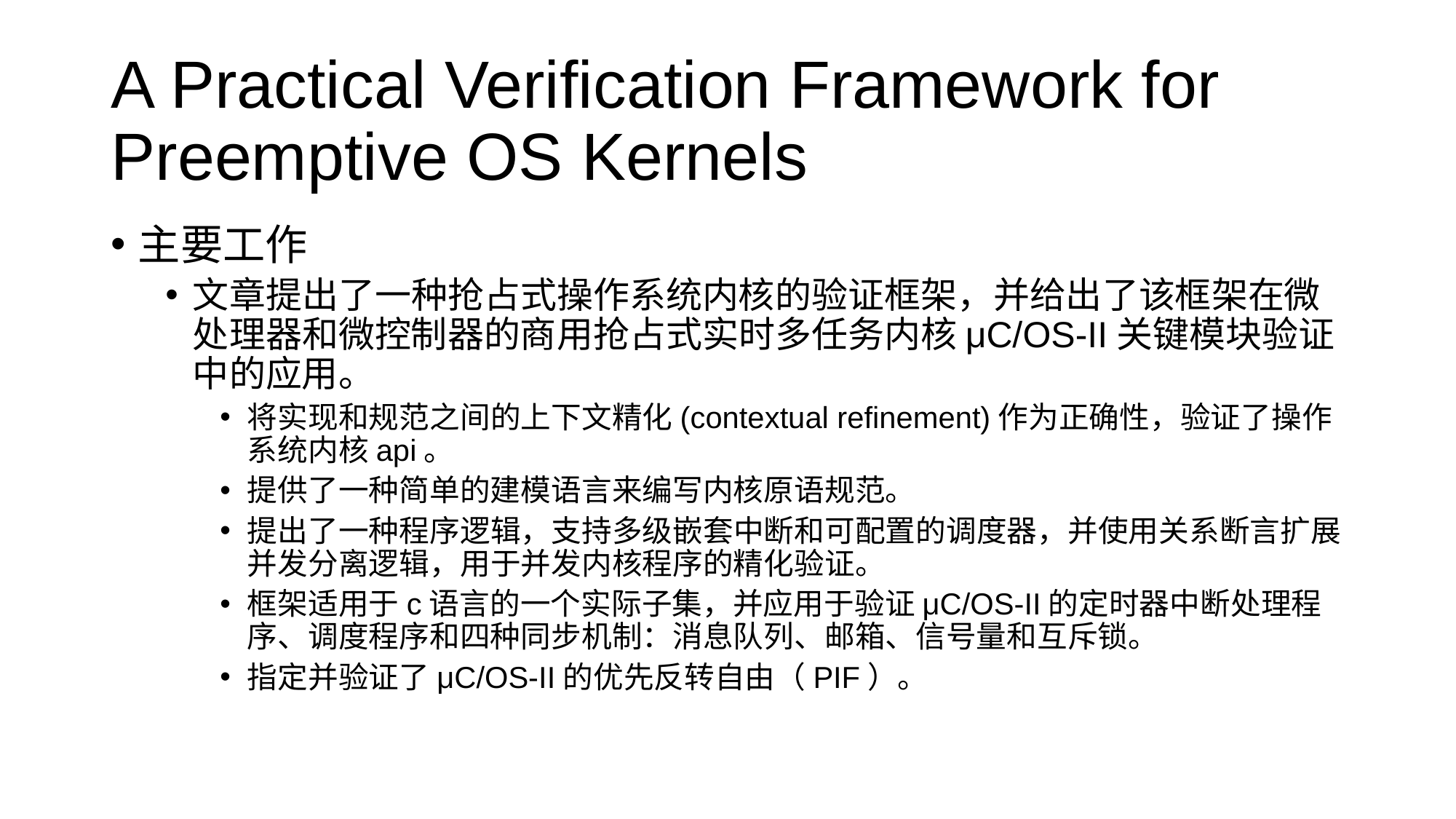

# A Practical Verification Framework for  Preemptive OS Kernels
主要工作
文章提出了一种抢占式操作系统内核的验证框架，并给出了该框架在微处理器和微控制器的商用抢占式实时多任务内核μC/OS-II关键模块验证中的应用。
将实现和规范之间的上下文精化(contextual refinement)作为正确性，验证了操作系统内核api。
提供了一种简单的建模语言来编写内核原语规范。
提出了一种程序逻辑，支持多级嵌套中断和可配置的调度器，并使用关系断言扩展并发分离逻辑，用于并发内核程序的精化验证。
框架适用于c语言的一个实际子集，并应用于验证μC/OS-II的定时器中断处理程序、调度程序和四种同步机制：消息队列、邮箱、信号量和互斥锁。
指定并验证了μC/OS-II的优先反转自由（PIF）。